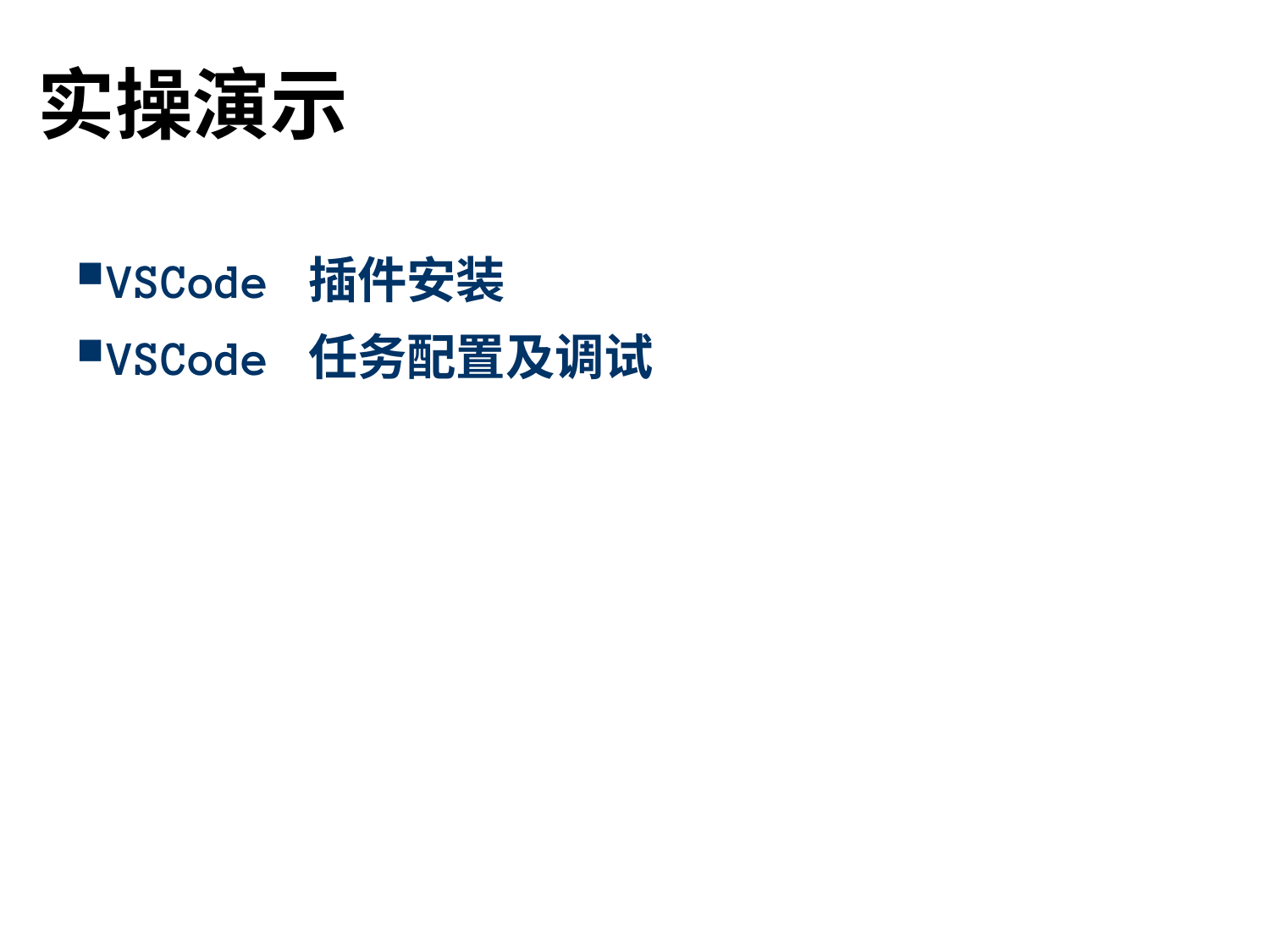

# 实操演示

VSCode 插件安装
VSCode 任务配置及调试

56